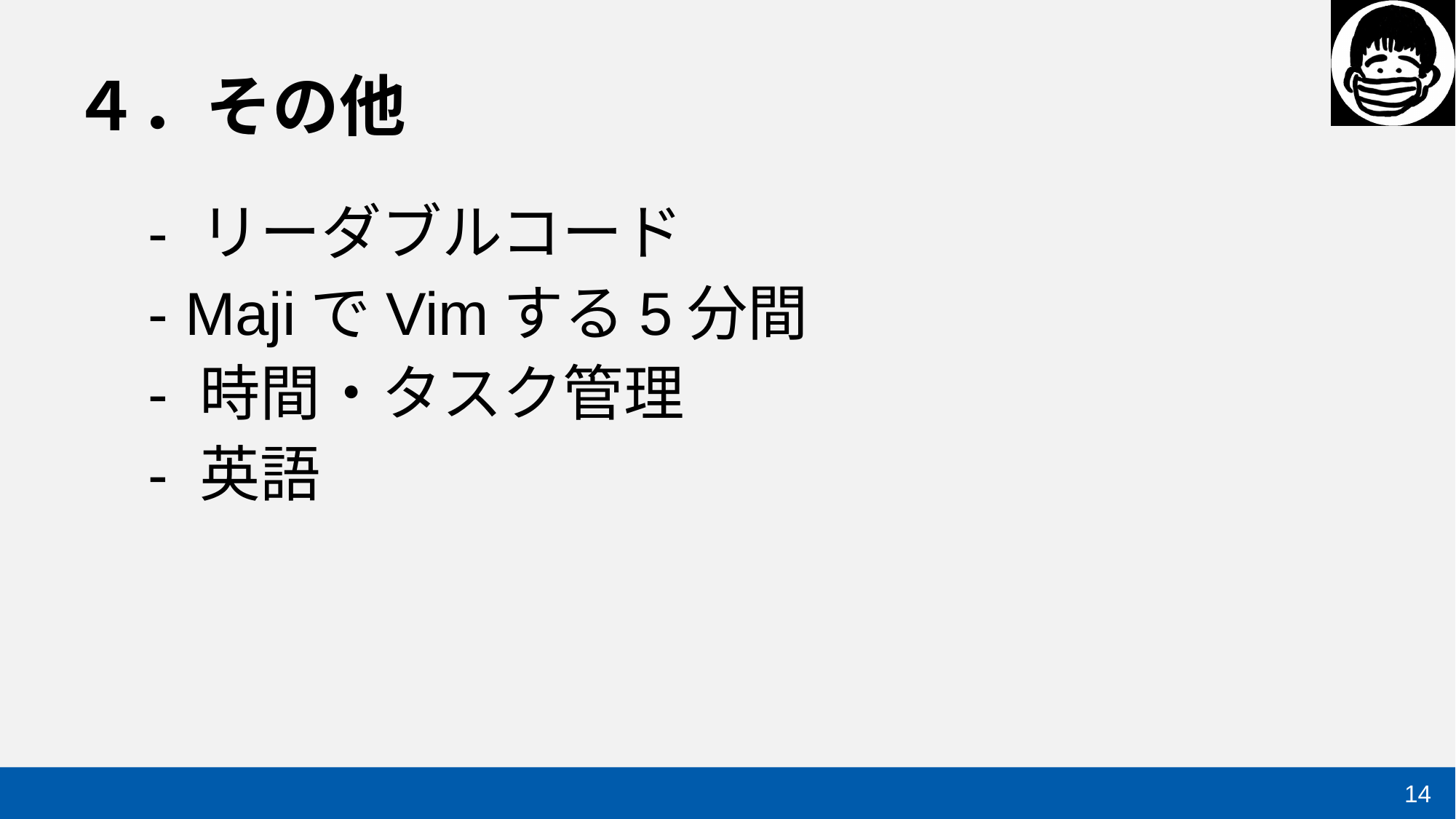

# ４．その他
  - リーダブルコード
  - MajiでVimする5分間
  - 時間・タスク管理
  - 英語
14